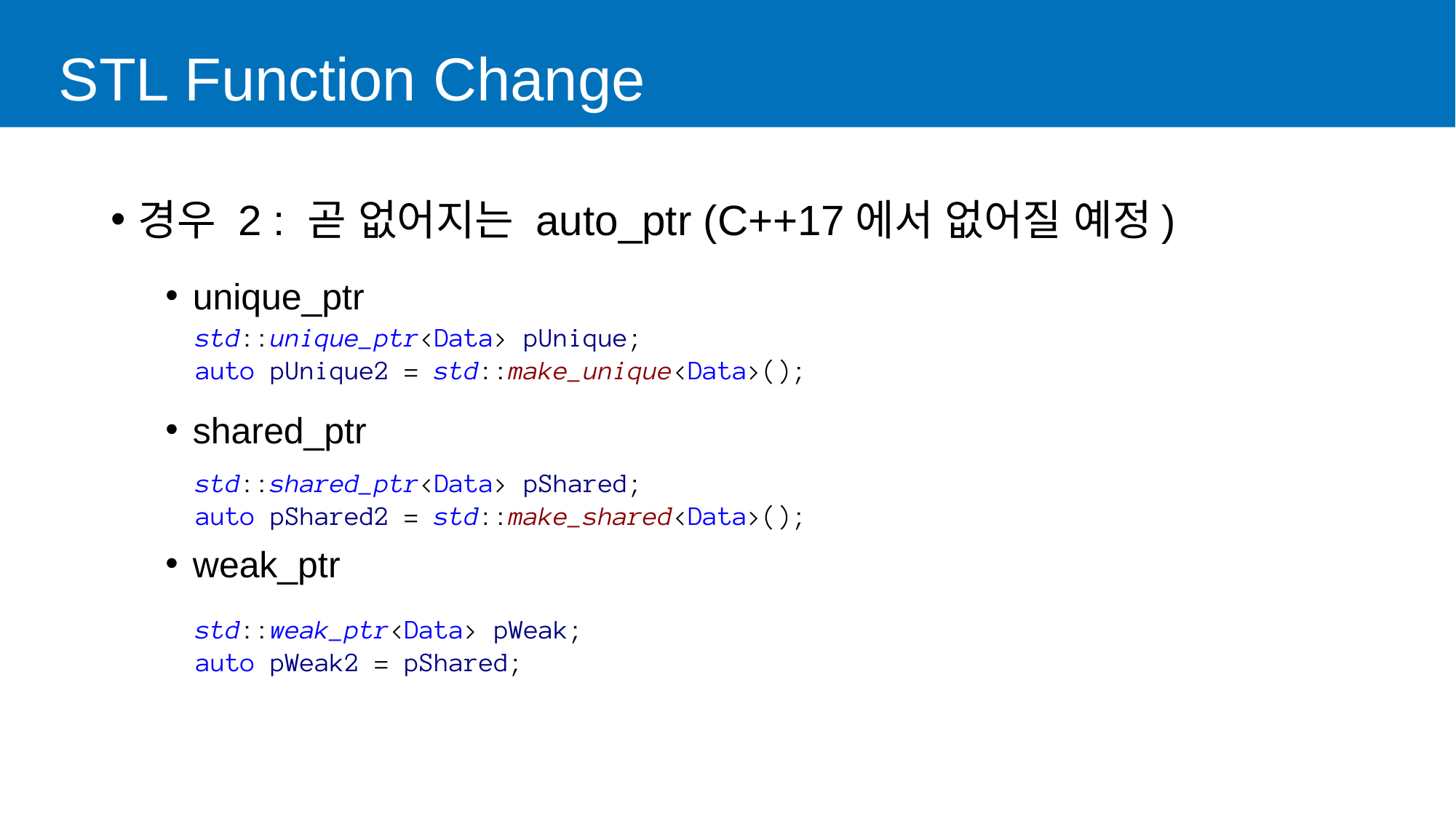

# STL Function Change
경우 2 : 곧 없어지는 auto_ptr (C++17에서 없어질 예정)
unique_ptr

shared_ptr

weak_ptr
std::unique_ptr<Data> pUnique;
auto pUnique2 = std::make_unique<Data>();
std::shared_ptr<Data> pShared;
auto pShared2 = std::make_shared<Data>();
std::weak_ptr<Data> pWeak;
auto pWeak2 = pShared;